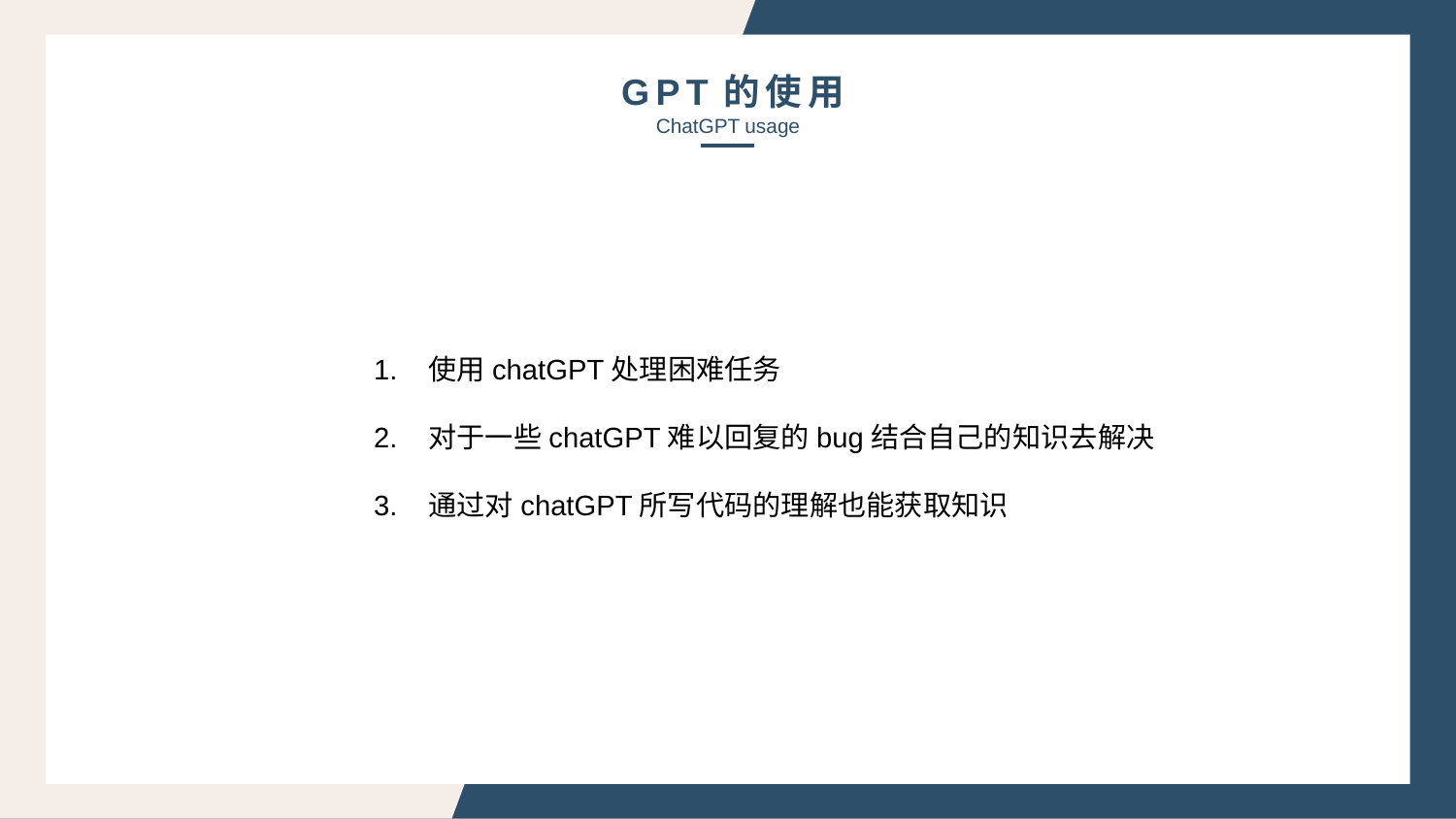

GPT的使用
ChatGPT usage
使用chatGPT处理困难任务
对于一些chatGPT难以回复的bug结合自己的知识去解决
通过对chatGPT所写代码的理解也能获取知识